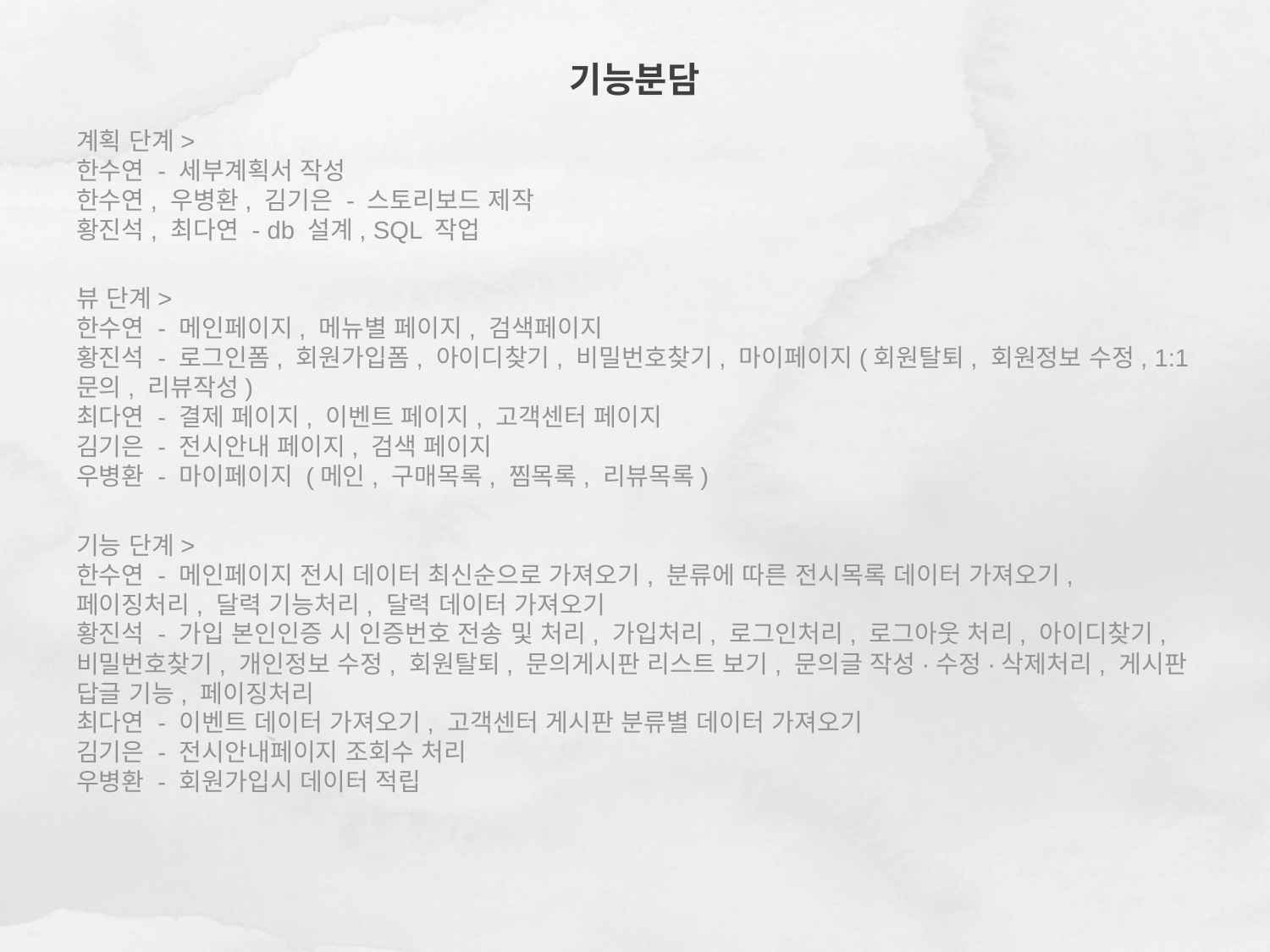

# 기능분담
계획 단계>
한수연 - 세부계획서 작성
한수연, 우병환, 김기은 - 스토리보드 제작
황진석, 최다연 - db 설계, SQL 작업

뷰 단계>
한수연 - 메인페이지, 메뉴별 페이지, 검색페이지
황진석 - 로그인폼, 회원가입폼, 아이디찾기, 비밀번호찾기, 마이페이지(회원탈퇴, 회원정보 수정, 1:1 문의, 리뷰작성)
최다연 - 결제 페이지, 이벤트 페이지, 고객센터 페이지
김기은 - 전시안내 페이지, 검색 페이지
우병환 - 마이페이지 (메인, 구매목록, 찜목록, 리뷰목록)

기능 단계>
한수연 - 메인페이지 전시 데이터 최신순으로 가져오기, 분류에 따른 전시목록 데이터 가져오기, 페이징처리, 달력 기능처리, 달력 데이터 가져오기
황진석 - 가입 본인인증 시 인증번호 전송 및 처리, 가입처리, 로그인처리, 로그아웃 처리, 아이디찾기, 비밀번호찾기, 개인정보 수정, 회원탈퇴, 문의게시판 리스트 보기, 문의글 작성·수정·삭제처리, 게시판 답글 기능, 페이징처리
최다연 - 이벤트 데이터 가져오기, 고객센터 게시판 분류별 데이터 가져오기
김기은 - 전시안내페이지 조회수 처리
우병환 - 회원가입시 데이터 적립